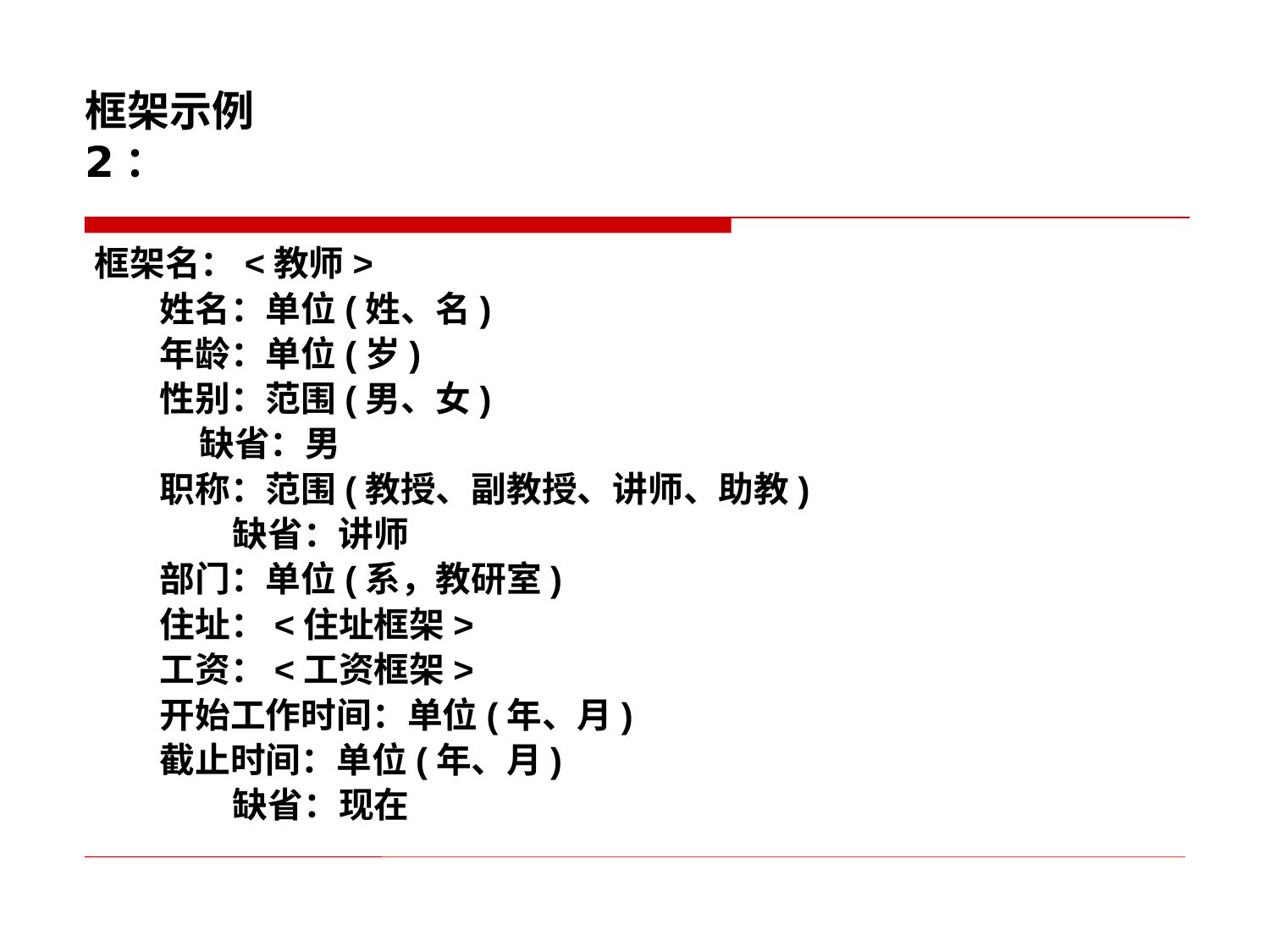

# 框架示例2：
框架名：<教师>
	姓名：单位(姓、名)
	年龄：单位(岁)
	性别：范围(男、女)
            缺省：男
	职称：范围(教授、副教授、讲师、助教)
	        缺省：讲师
	部门：单位(系，教研室)
	住址：<住址框架>
	工资：<工资框架>
	开始工作时间：单位(年、月)
	截止时间：单位(年、月)
	        缺省：现在